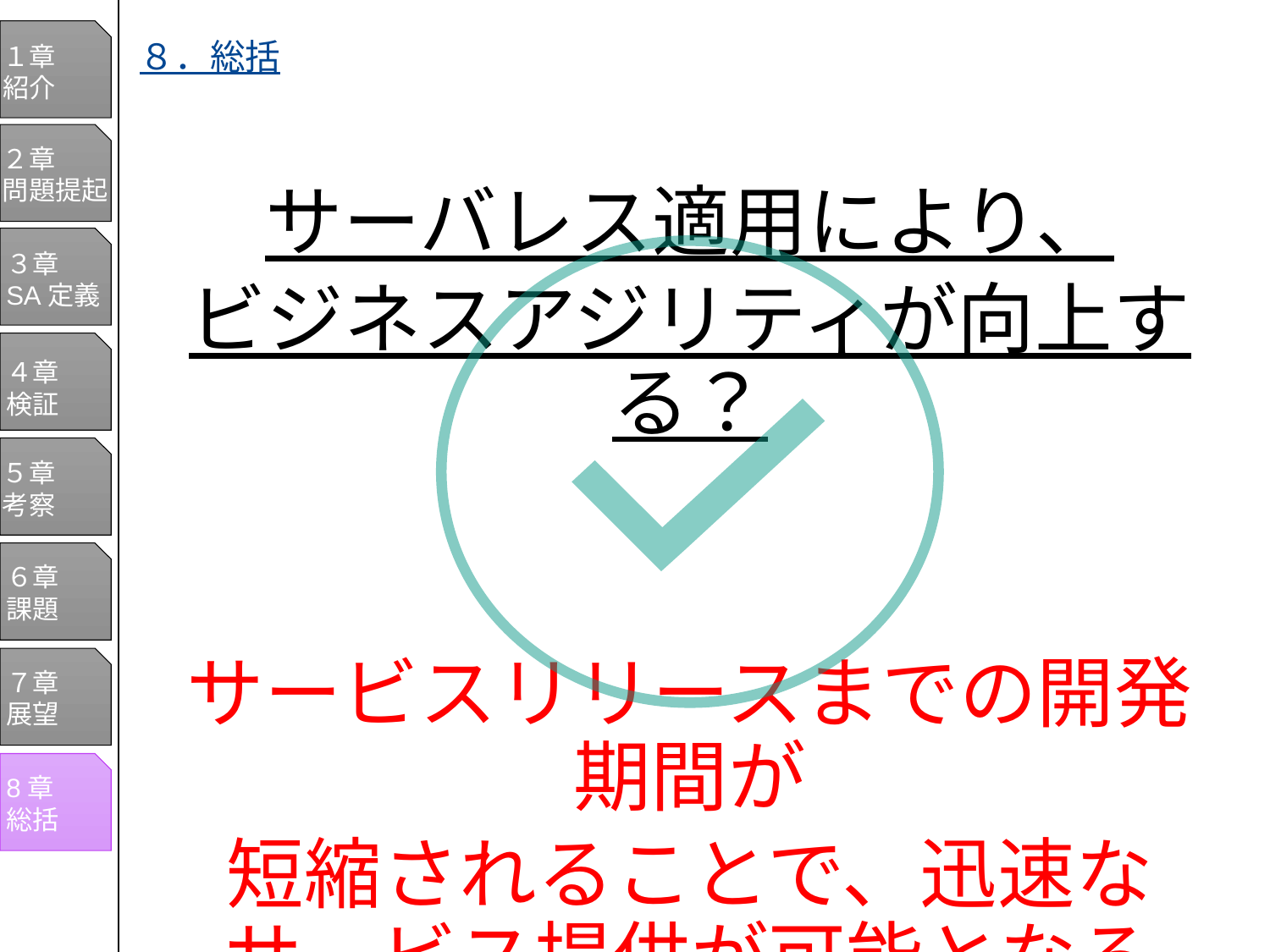

１章
紹介

２章
問題提起

３章
SA定義

４章
検証

５章
考察

６章
課題

７章
展望

8章
総括
８．総括

サーバレス適用により、
ビジネスアジリティが向上する？

サービスリリースまでの開発期間が
短縮されることで、迅速なサービス提供が可能となる